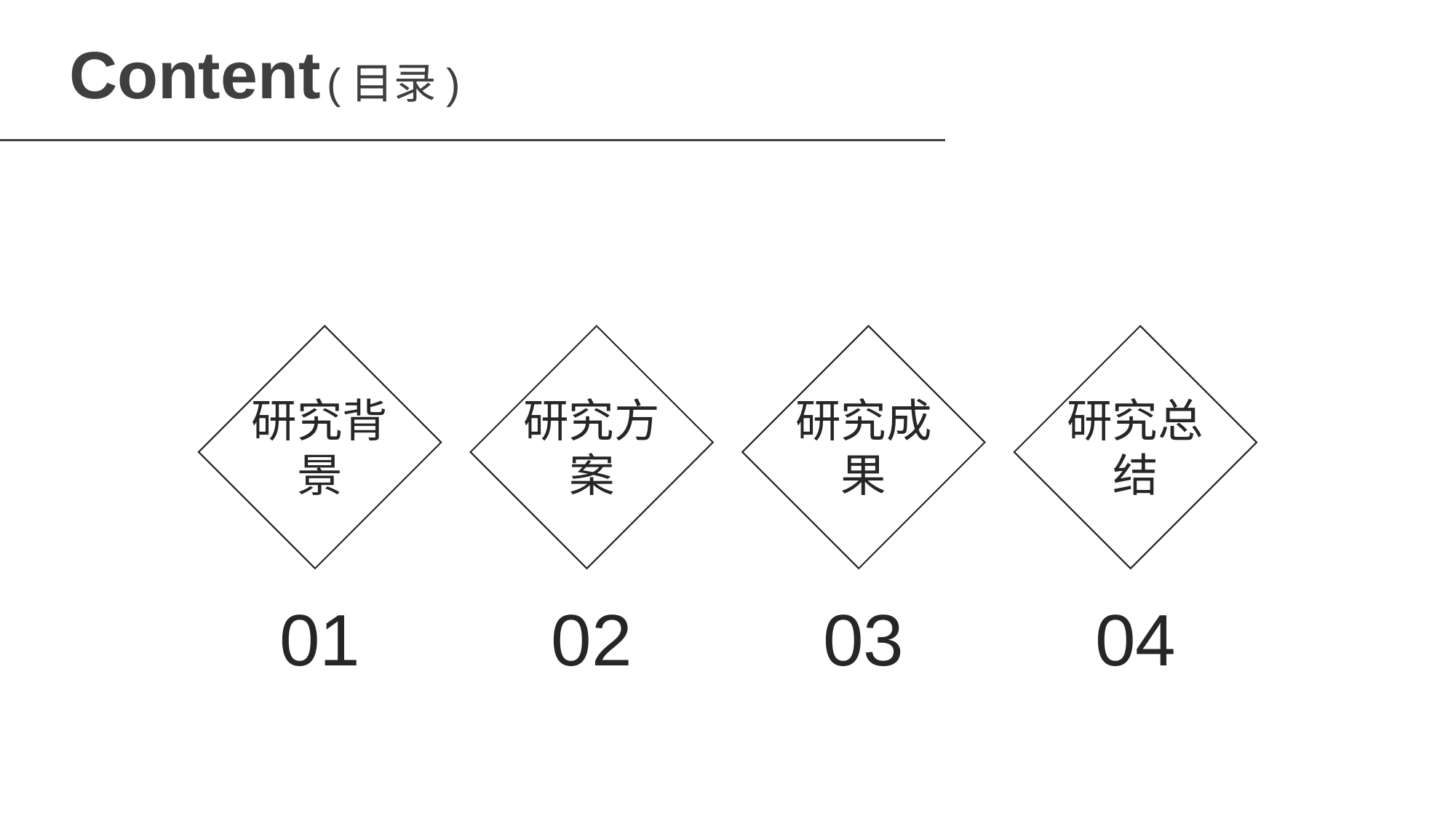

Content (目录)

研究总结
研究方案
研究成果
研究背景
01
02
03
04